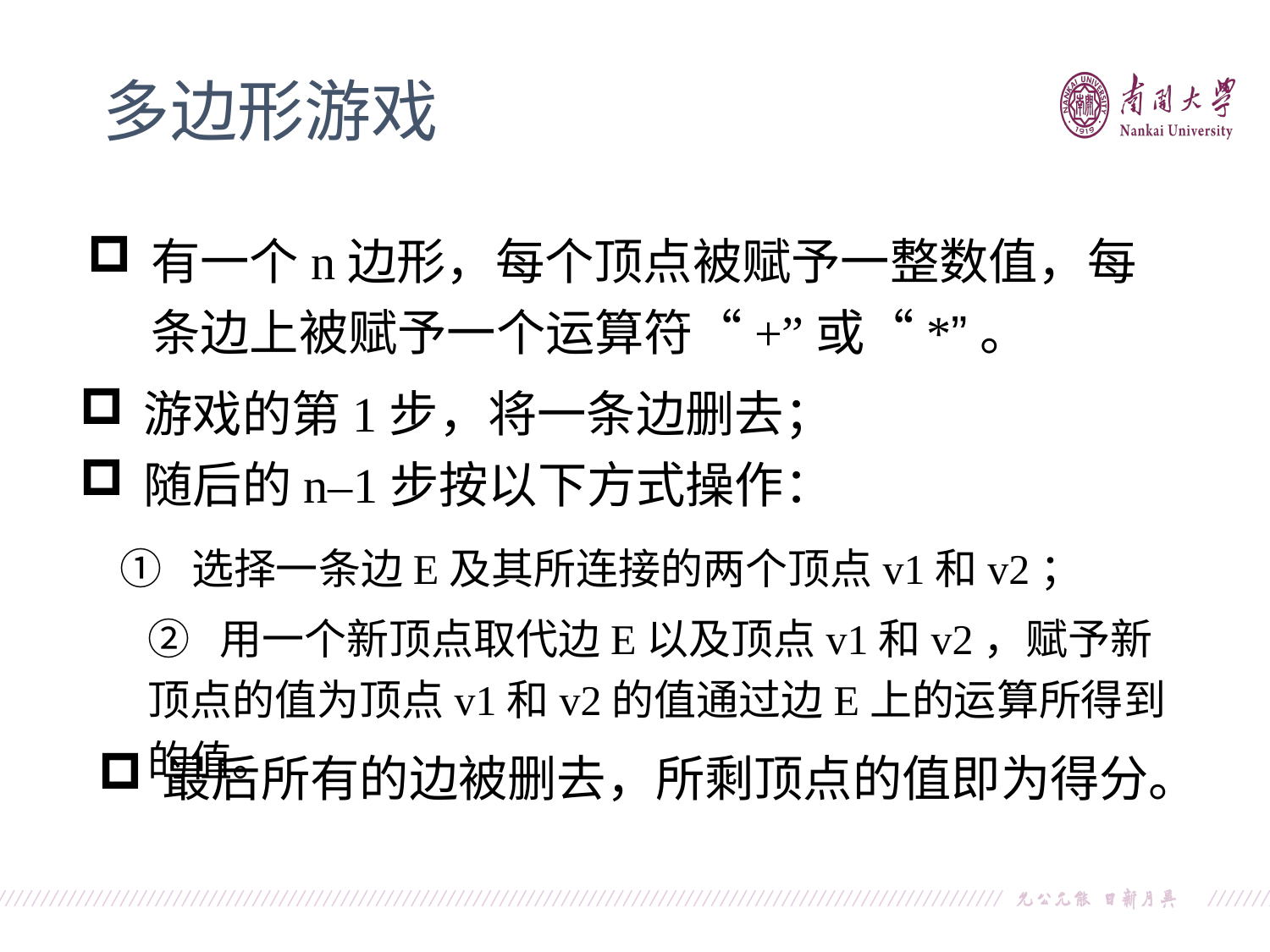

多边形游戏
有一个n边形，每个顶点被赋予一整数值，每条边上被赋予一个运算符“+”或“*”。
游戏的第1步，将一条边删去；
随后的n–1步按以下方式操作：
①  选择一条边E及其所连接的两个顶点v1和v2；
②  用一个新顶点取代边E以及顶点v1和v2，赋予新顶点的值为顶点v1和v2的值通过边E上的运算所得到的值。
最后所有的边被删去，所剩顶点的值即为得分。